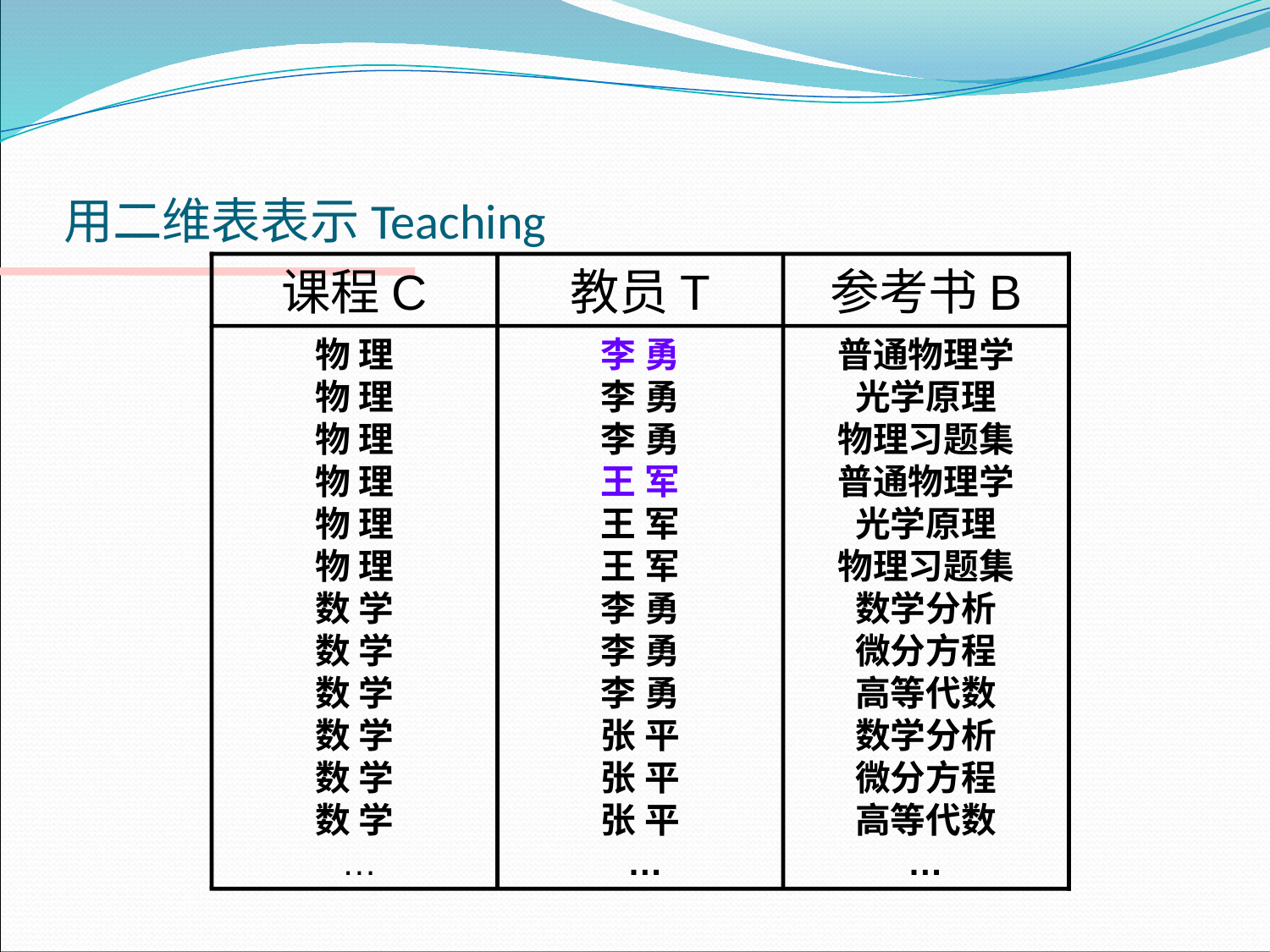

# 用二维表表示Teaching
课程C

教员T

参考书B

物 理
物 理
物 理
物 理
物 理
物 理
数 学
数 学
数 学
数 学
数 学
数 学
 …

李 勇
李 勇
李 勇
王 军
王 军
王 军
李 勇
李 勇
李 勇
张 平
张 平
张 平
 …
普通物理学
光学原理
物理习题集
普通物理学
光学原理
物理习题集
数学分析
微分方程
高等代数
数学分析
微分方程
高等代数
…

569